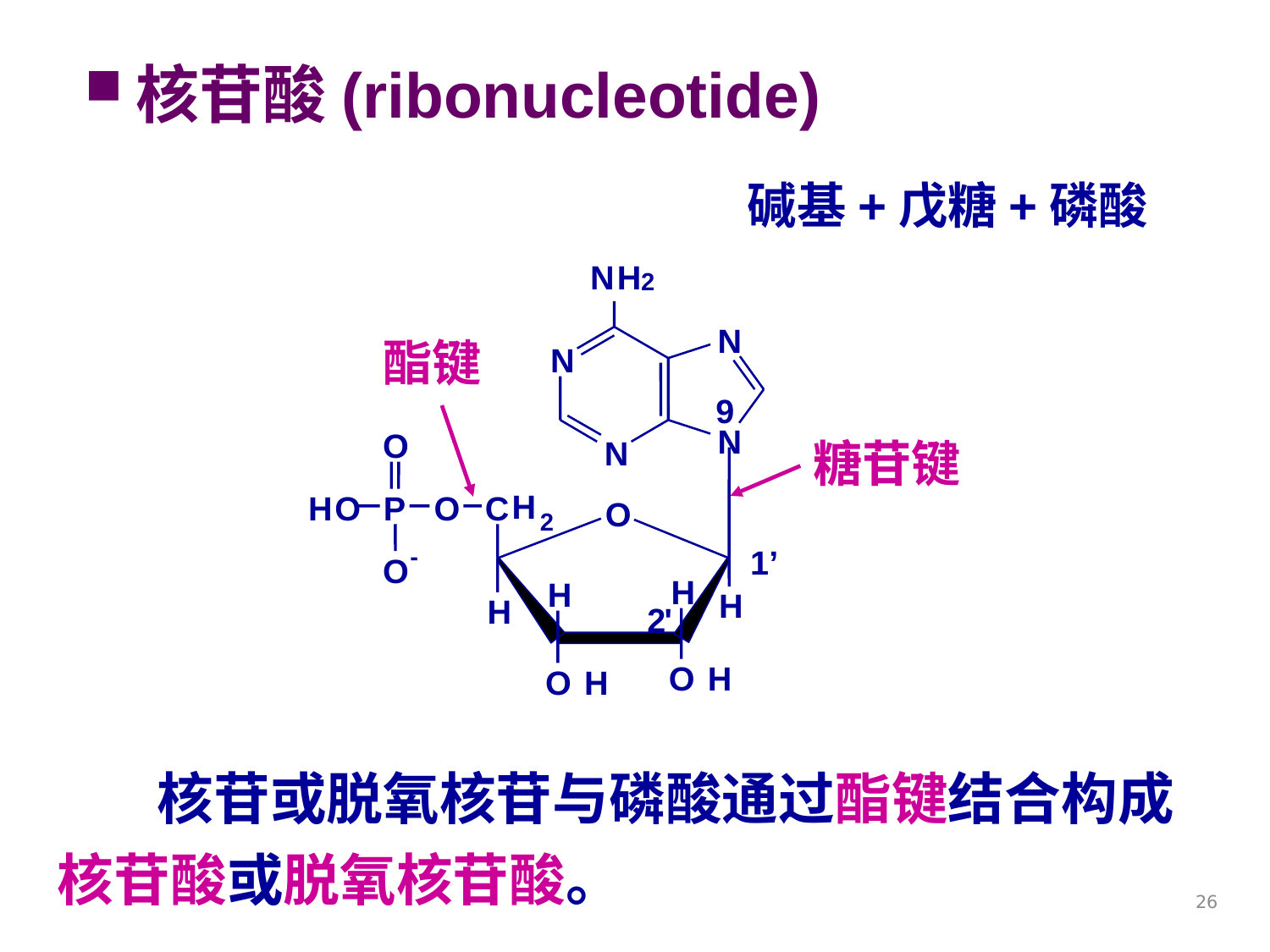

核苷酸(ribonucleotide)
碱基+戊糖+磷酸
N
H
2

N
酯键

N

9

N
O
糖苷键
N

H
H
O
P
O
C
O

2

-
1’
O

H
H
H
H
2
'

O
H
O
H
核苷或脱氧核苷与磷酸通过酯键结合构成核苷酸或脱氧核苷酸。
26